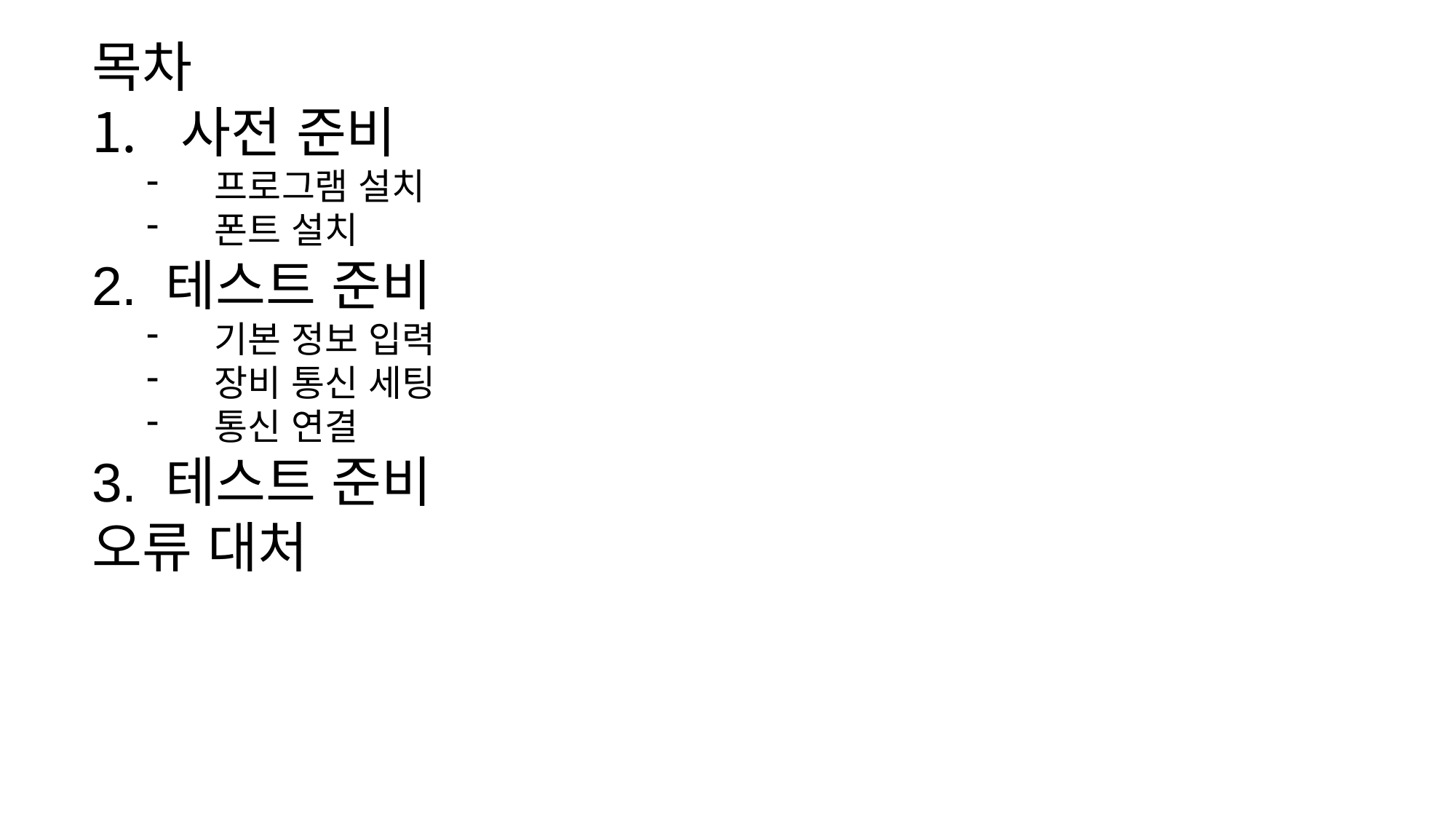

목차
사전 준비
프로그램 설치
폰트 설치
2. 테스트 준비
기본 정보 입력
장비 통신 세팅
통신 연결
3. 테스트 준비
오류 대처